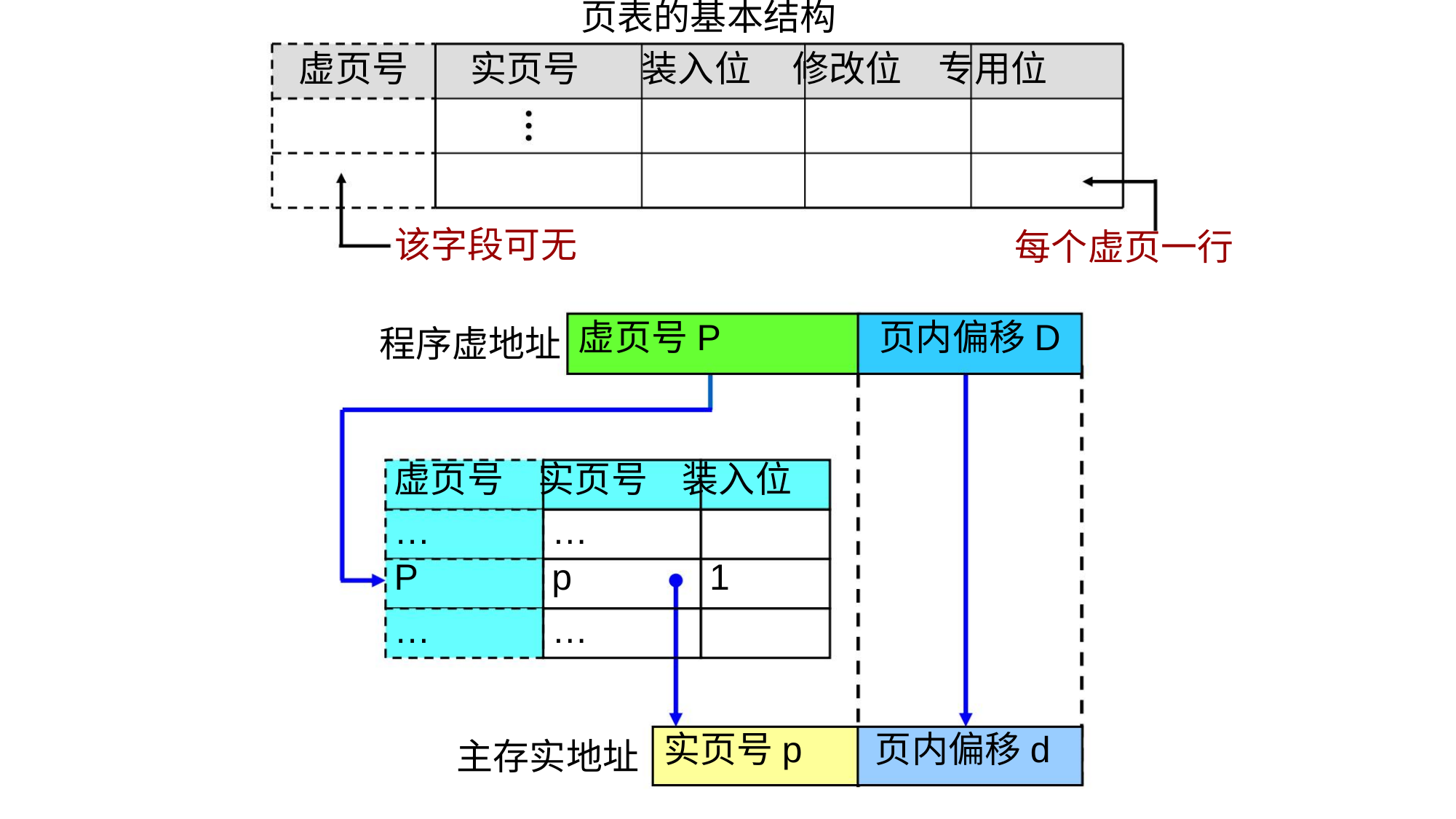

页表的基本结构
虚页号 实页号 装入位 修改位 专用位
该字段可无
程序虚地址
每个虚页一行
虚页号P 页内偏移D
虚页号 实页号 装入位
…
P
…
p
1
…
…
实页号p 页内偏移d
主存实地址